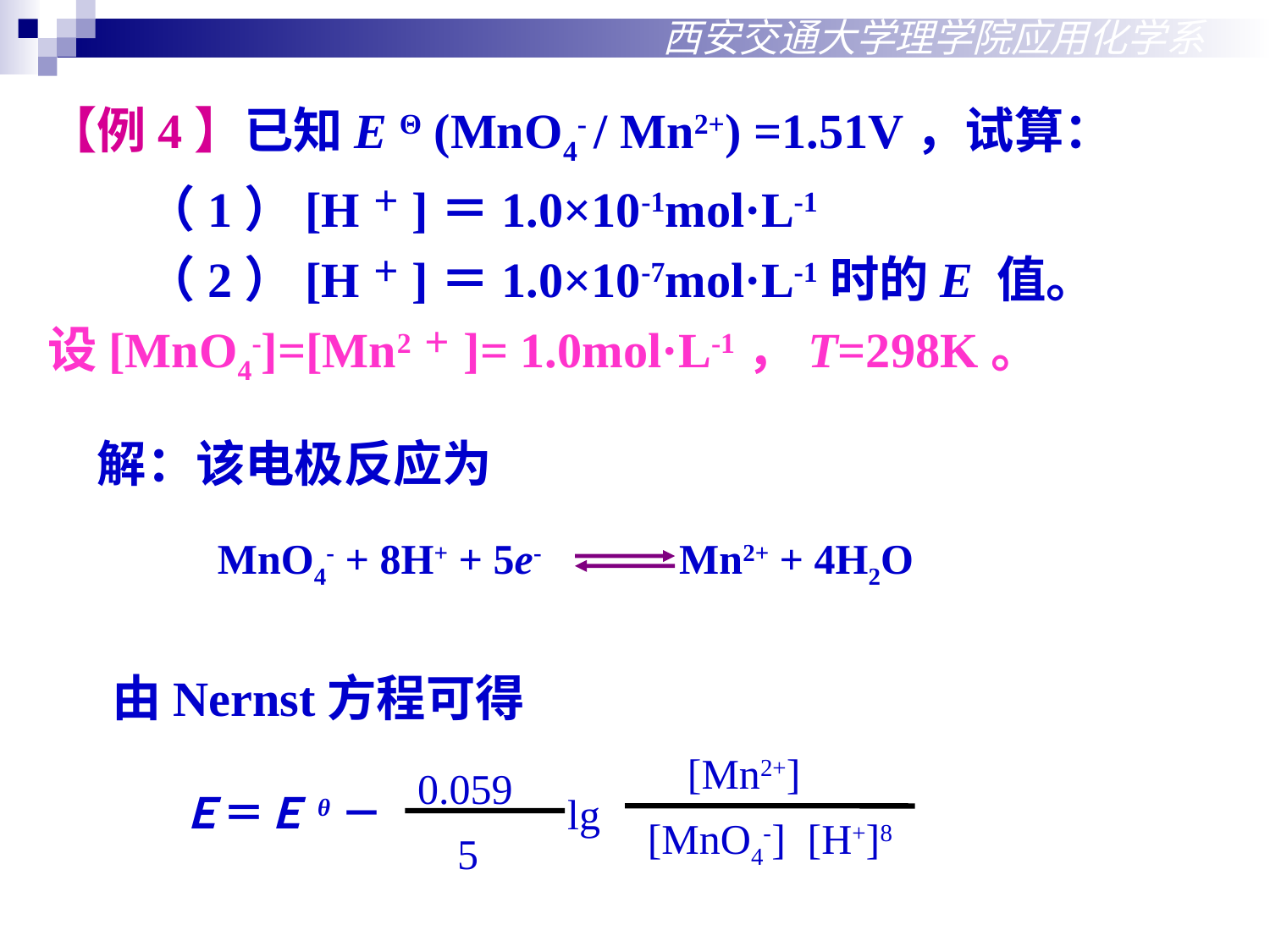

西安交通大学理学院应用化学系
【例4】已知E Θ (MnO4- / Mn2+) =1.51V，试算：
　　（1）[H＋]＝1.0×10-1mol·L-1
　　（2）[H＋]＝1.0×10-7mol·L-1时的E 值。
设[MnO4-]=[Mn2＋]= 1.0mol·L-1，T=298K。
解：该电极反应为
MnO4- + 8H+ + 5e-             Mn2+ + 4H2O

由Nernst方程可得
[Mn2+]
0.059
Ｅ＝Ｅθ－
lg

[MnO4-]
[H+]8

5